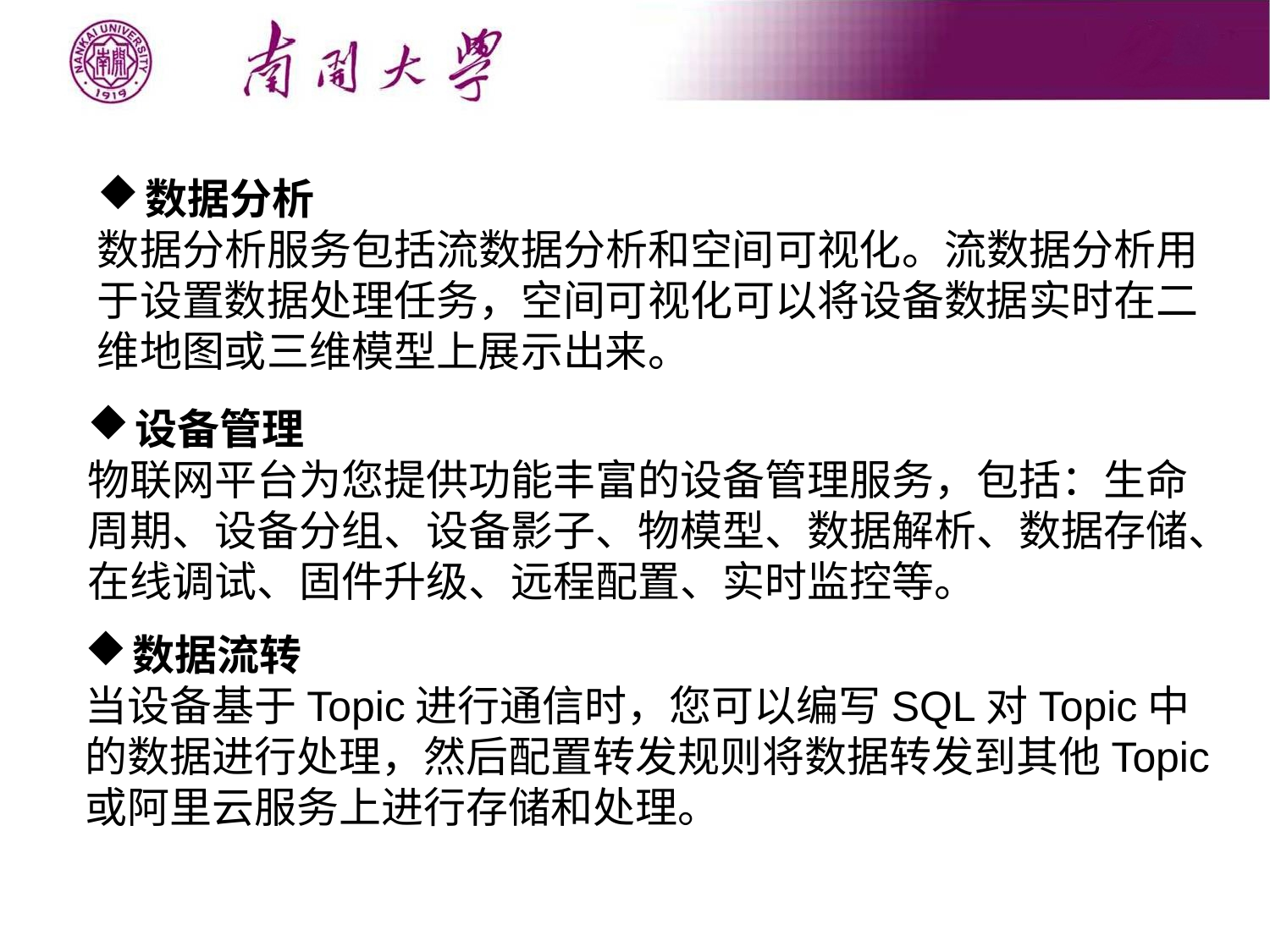

数据分析
数据分析服务包括流数据分析和空间可视化。流数据分析用于设置数据处理任务，空间可视化可以将设备数据实时在二维地图或三维模型上展示出来。
设备管理
物联网平台为您提供功能丰富的设备管理服务，包括：生命周期、设备分组、设备影子、物模型、数据解析、数据存储、在线调试、固件升级、远程配置、实时监控等。
数据流转
当设备基于Topic进行通信时，您可以编写SQL对Topic中的数据进行处理，然后配置转发规则将数据转发到其他Topic或阿里云服务上进行存储和处理。